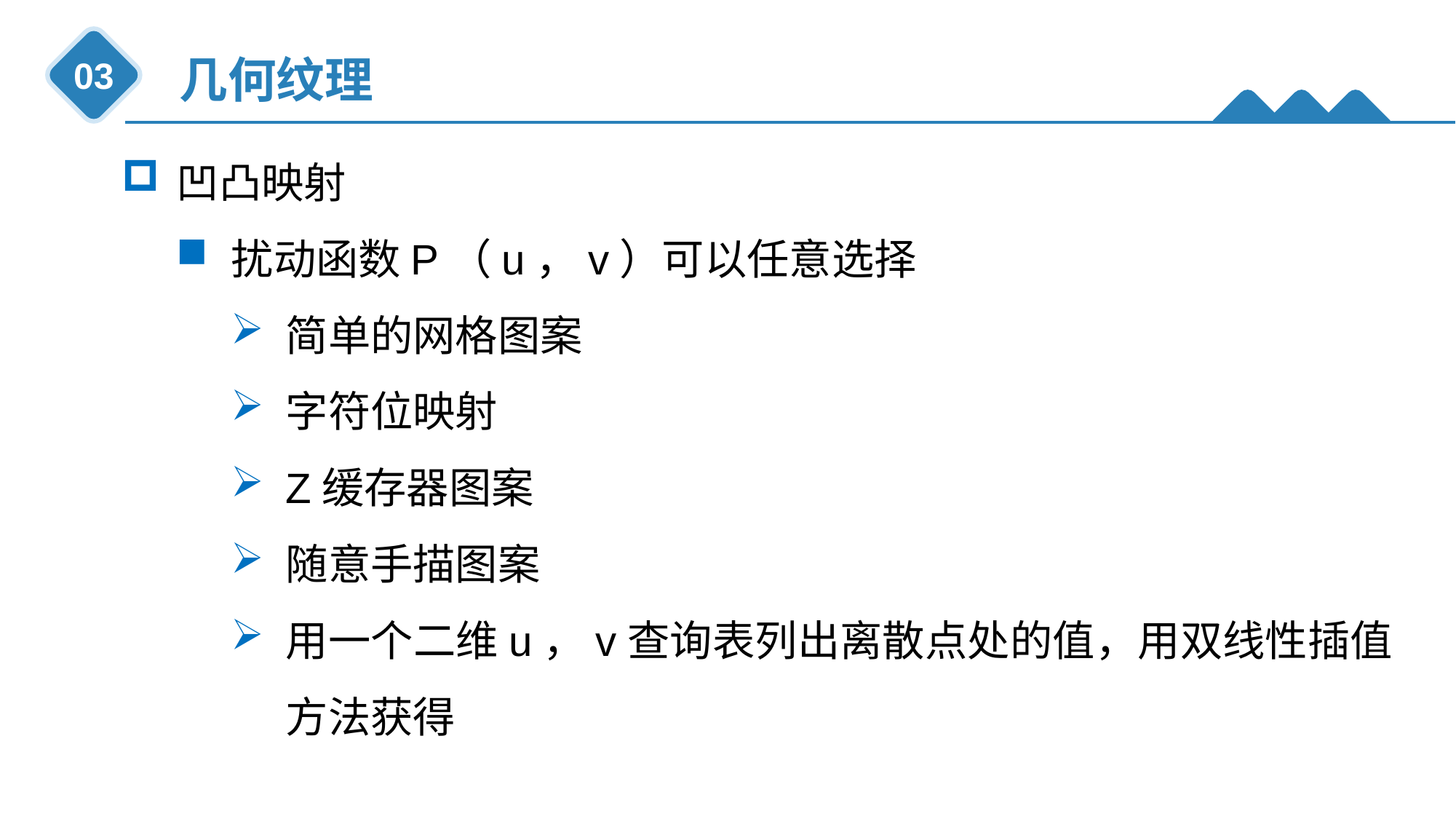

几何纹理
03

凹凸映射
扰动函数P（u，v）可以任意选择
简单的网格图案
字符位映射
Z缓存器图案
随意手描图案
用一个二维u，v查询表列出离散点处的值，用双线性插值方法获得